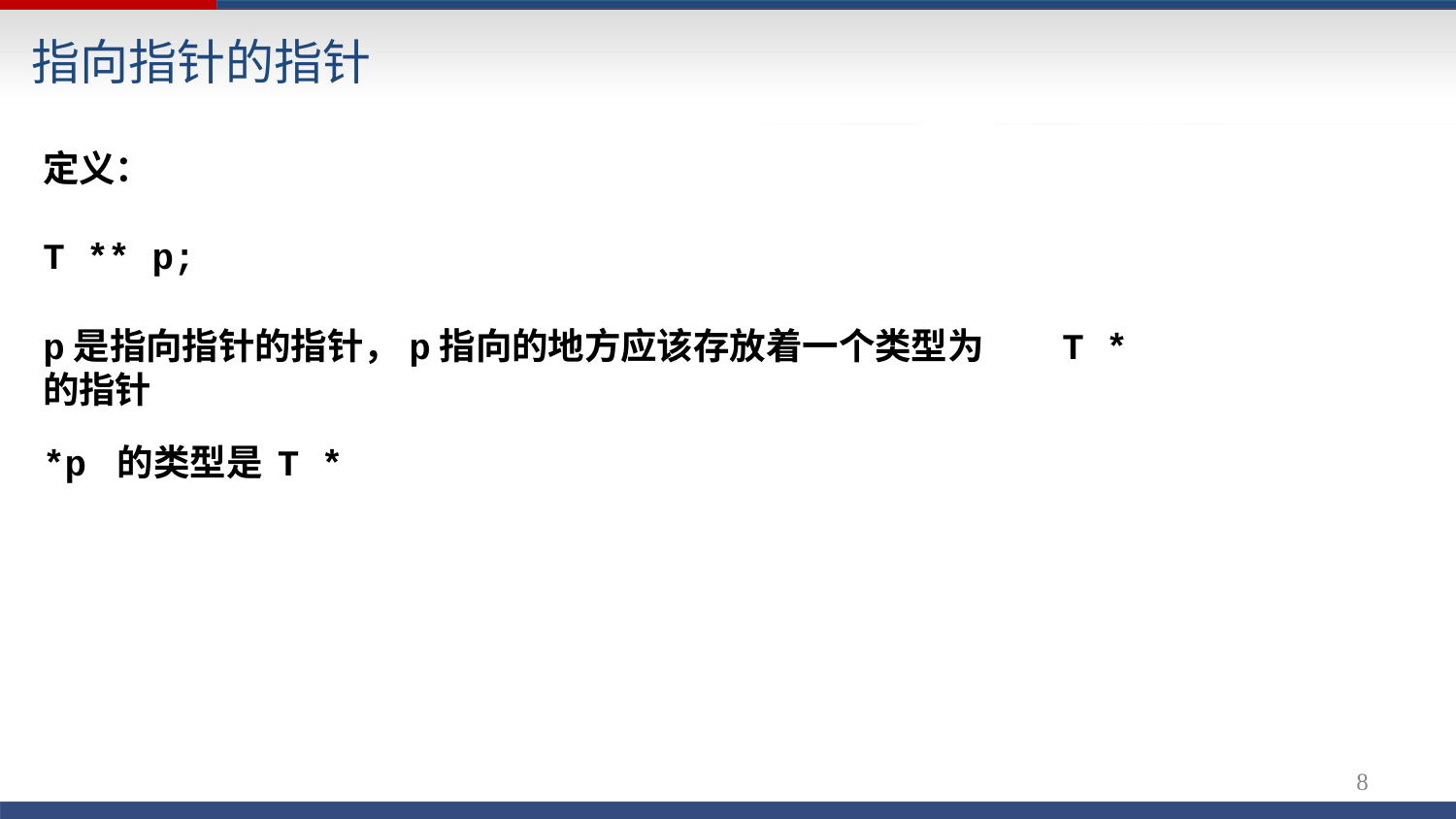

# 指向指针的指针
定义：
T ** p;

p是指向指针的指针，p指向的地方应该存放着一个类型为	T * 的指针

*p 的类型是	T *
8